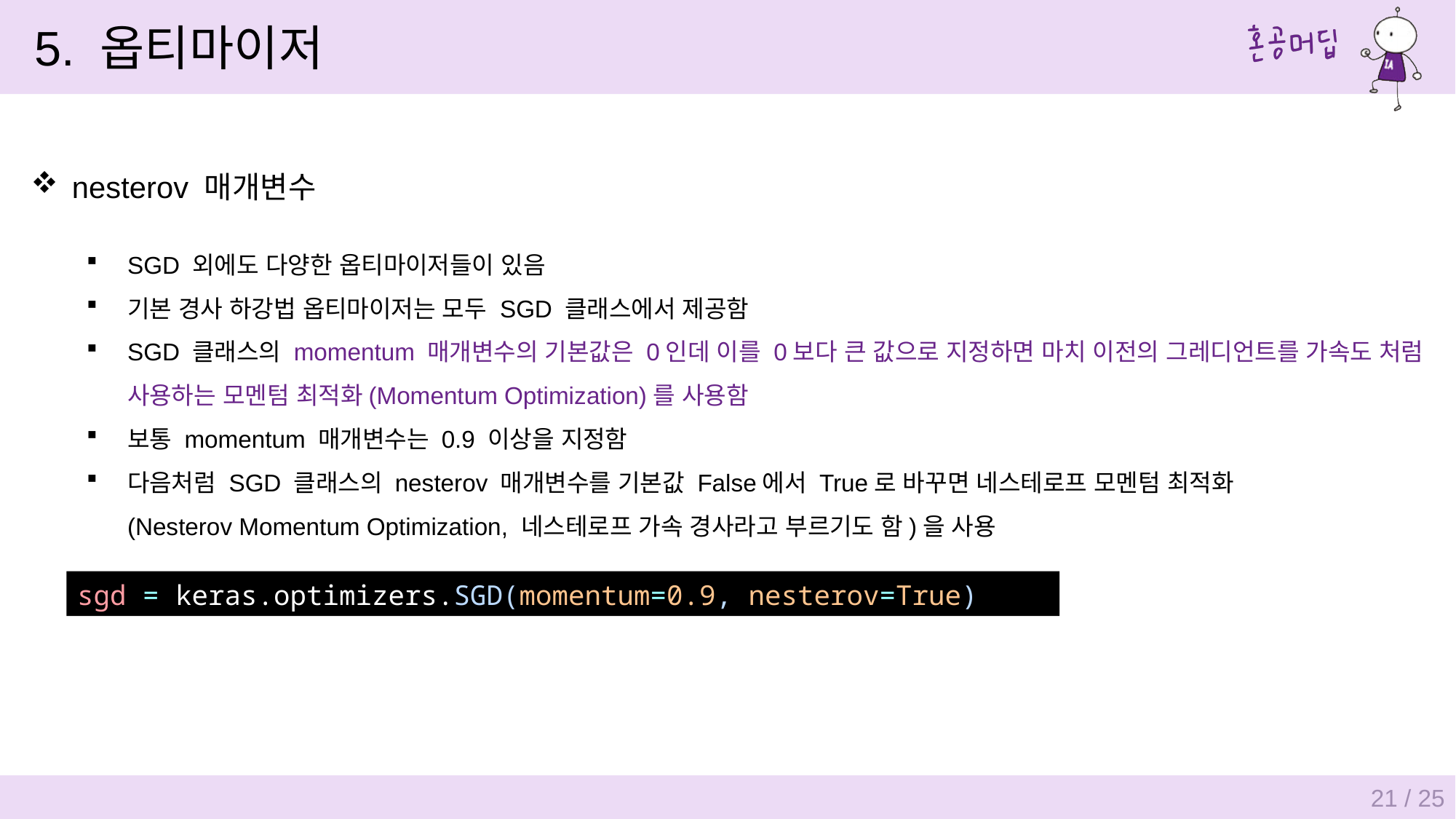

5. 옵티마이저
nesterov 매개변수
SGD 외에도 다양한 옵티마이저들이 있음
기본 경사 하강법 옵티마이저는 모두 SGD 클래스에서 제공함
SGD 클래스의 momentum 매개변수의 기본값은 0인데 이를 0보다 큰 값으로 지정하면 마치 이전의 그레디언트를 가속도 처럼
사용하는 모멘텀 최적화(Momentum Optimization)를 사용함
보통 momentum 매개변수는 0.9 이상을 지정함
다음처럼 SGD 클래스의 nesterov 매개변수를 기본값 False에서 True로 바꾸면 네스테로프 모멘텀 최적화
(Nesterov Momentum Optimization, 네스테로프 가속 경사라고 부르기도 함)을 사용
sgd = keras.optimizers.SGD(momentum=0.9, nesterov=True)
21 / 25